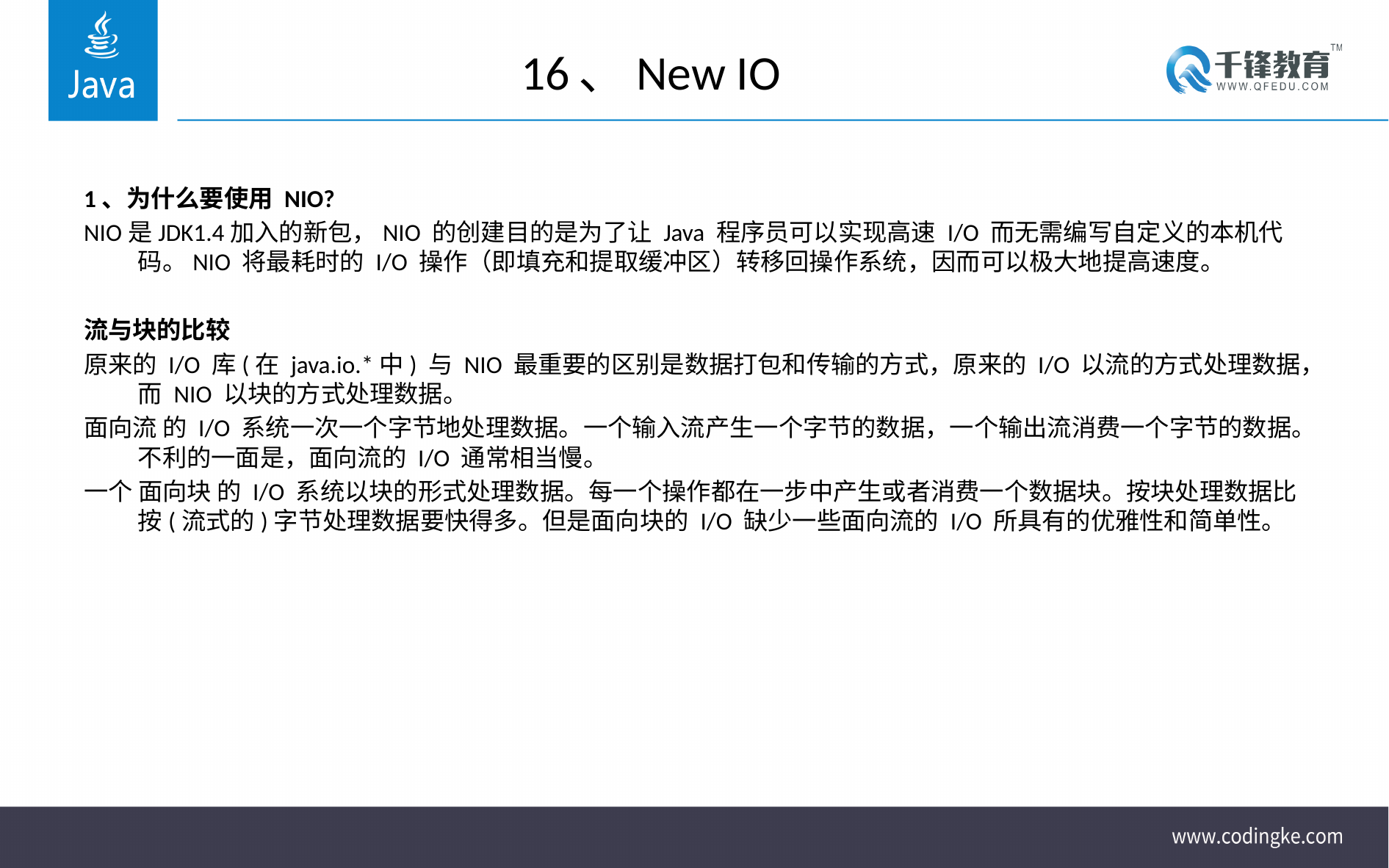

# 16、New IO
1、为什么要使用 NIO?
NIO是JDK1.4加入的新包，NIO 的创建目的是为了让 Java 程序员可以实现高速 I/O 而无需编写自定义的本机代码。NIO 将最耗时的 I/O 操作（即填充和提取缓冲区）转移回操作系统，因而可以极大地提高速度。

流与块的比较
原来的 I/O 库(在 java.io.*中) 与 NIO 最重要的区别是数据打包和传输的方式，原来的 I/O 以流的方式处理数据，而 NIO 以块的方式处理数据。
面向流 的 I/O 系统一次一个字节地处理数据。一个输入流产生一个字节的数据，一个输出流消费一个字节的数据。不利的一面是，面向流的 I/O 通常相当慢。
一个 面向块 的 I/O 系统以块的形式处理数据。每一个操作都在一步中产生或者消费一个数据块。按块处理数据比按(流式的)字节处理数据要快得多。但是面向块的 I/O 缺少一些面向流的 I/O 所具有的优雅性和简单性。